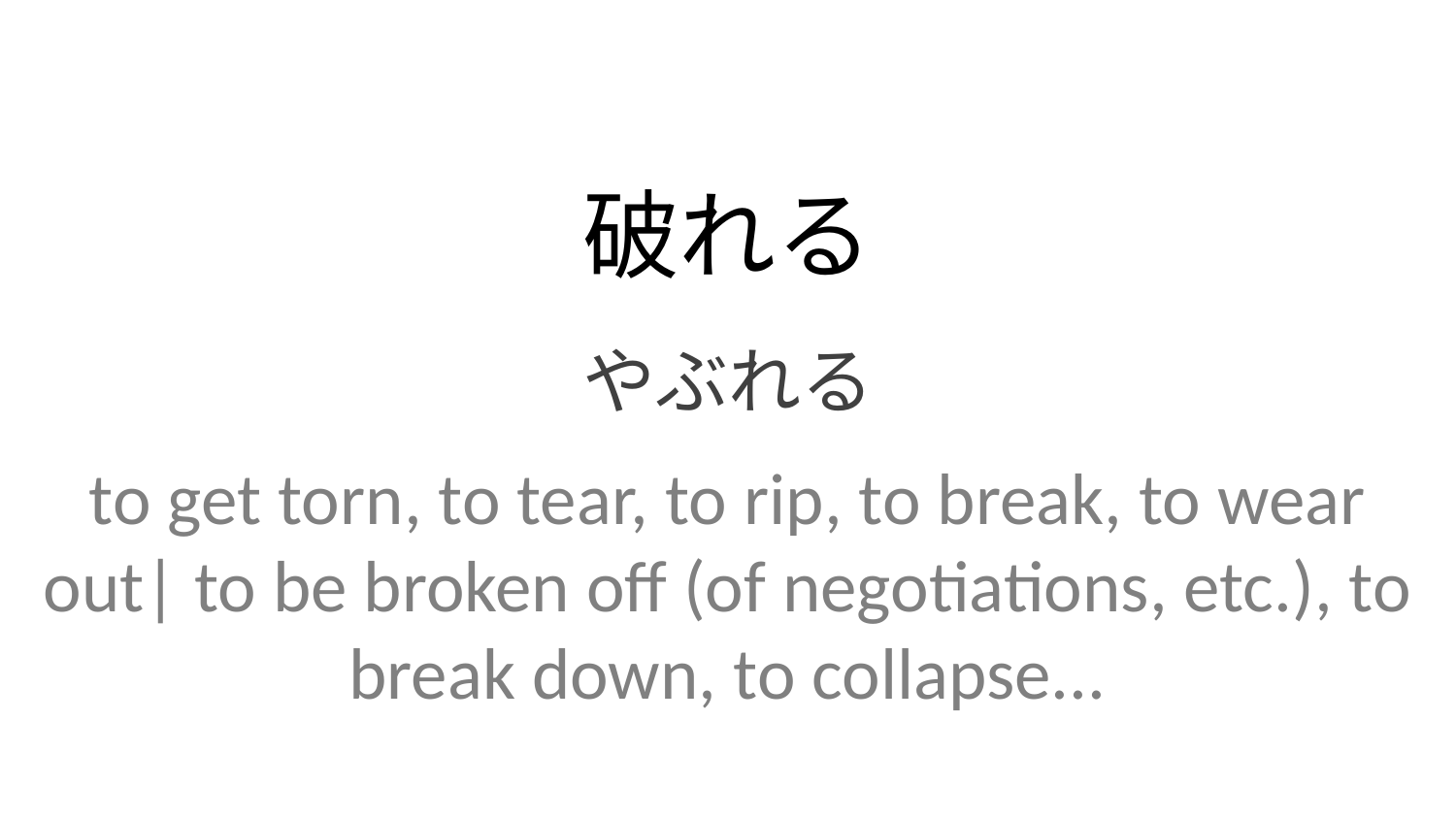

破れる

やぶれる
to get torn, to tear, to rip, to break, to wear out| to be broken off (of negotiations, etc.), to break down, to collapse...